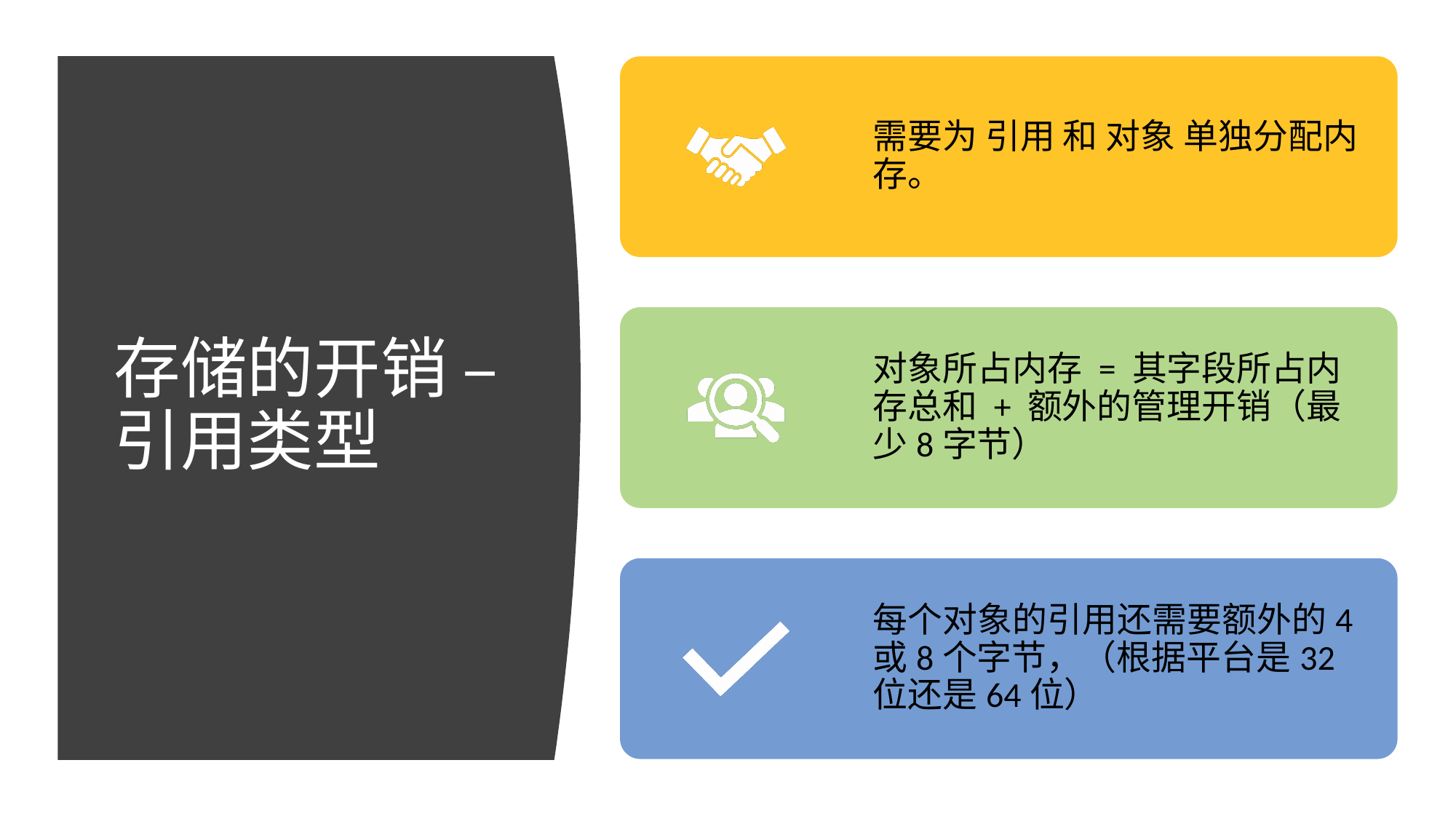

需要为 引用 和 对象 单独分配内存。
对象所占内存 = 其字段所占内存总和 + 额外的管理开销（最少8字节）
每个对象的引用还需要额外的4或8个字节，（根据平台是32位还是64位）

# 存储的开销 – 引用类型